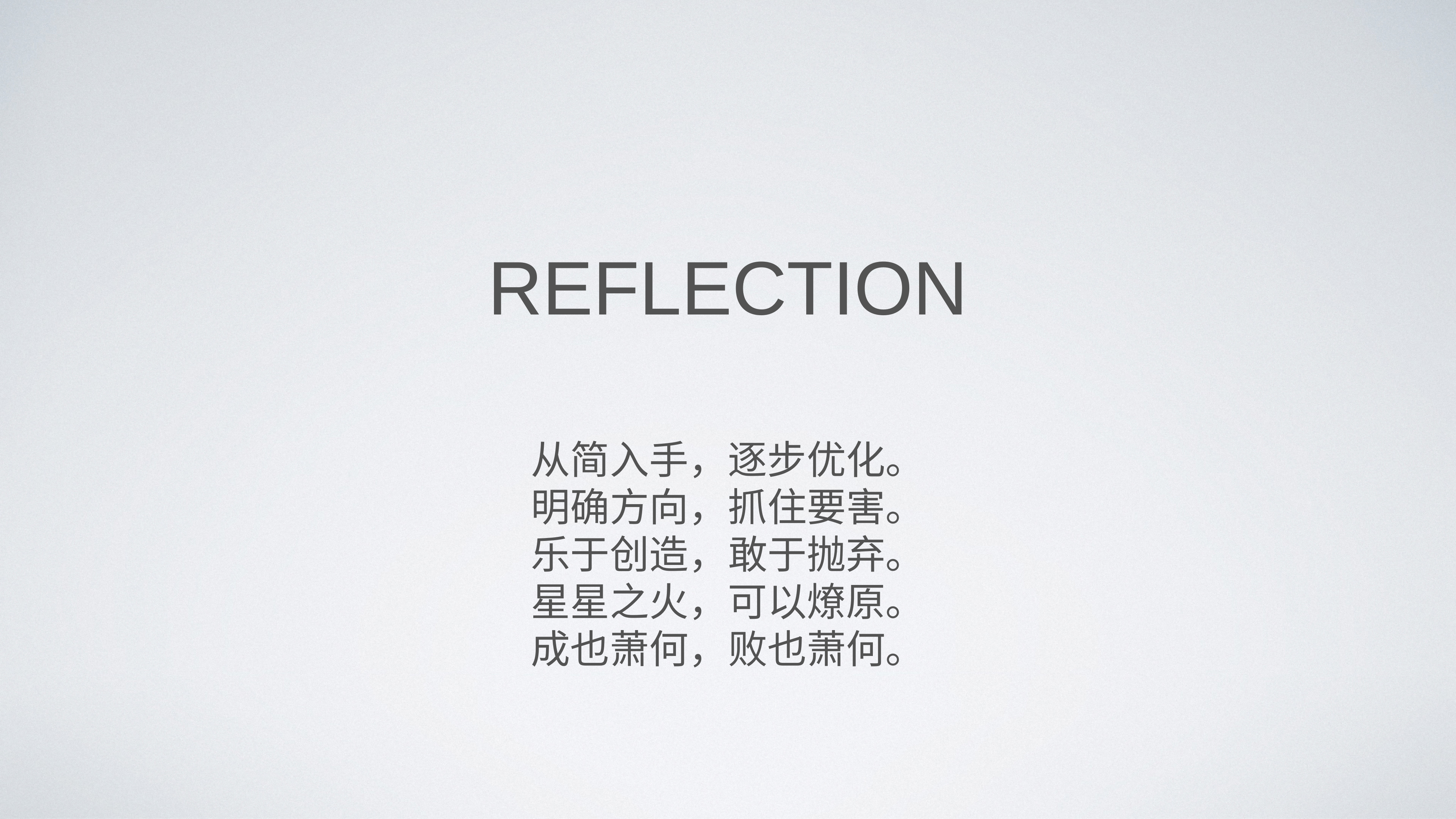

# Reflection
从简入手，逐步优化。
明确方向，抓住要害。
乐于创造，敢于抛弃。
星星之火，可以燎原。
成也萧何，败也萧何。